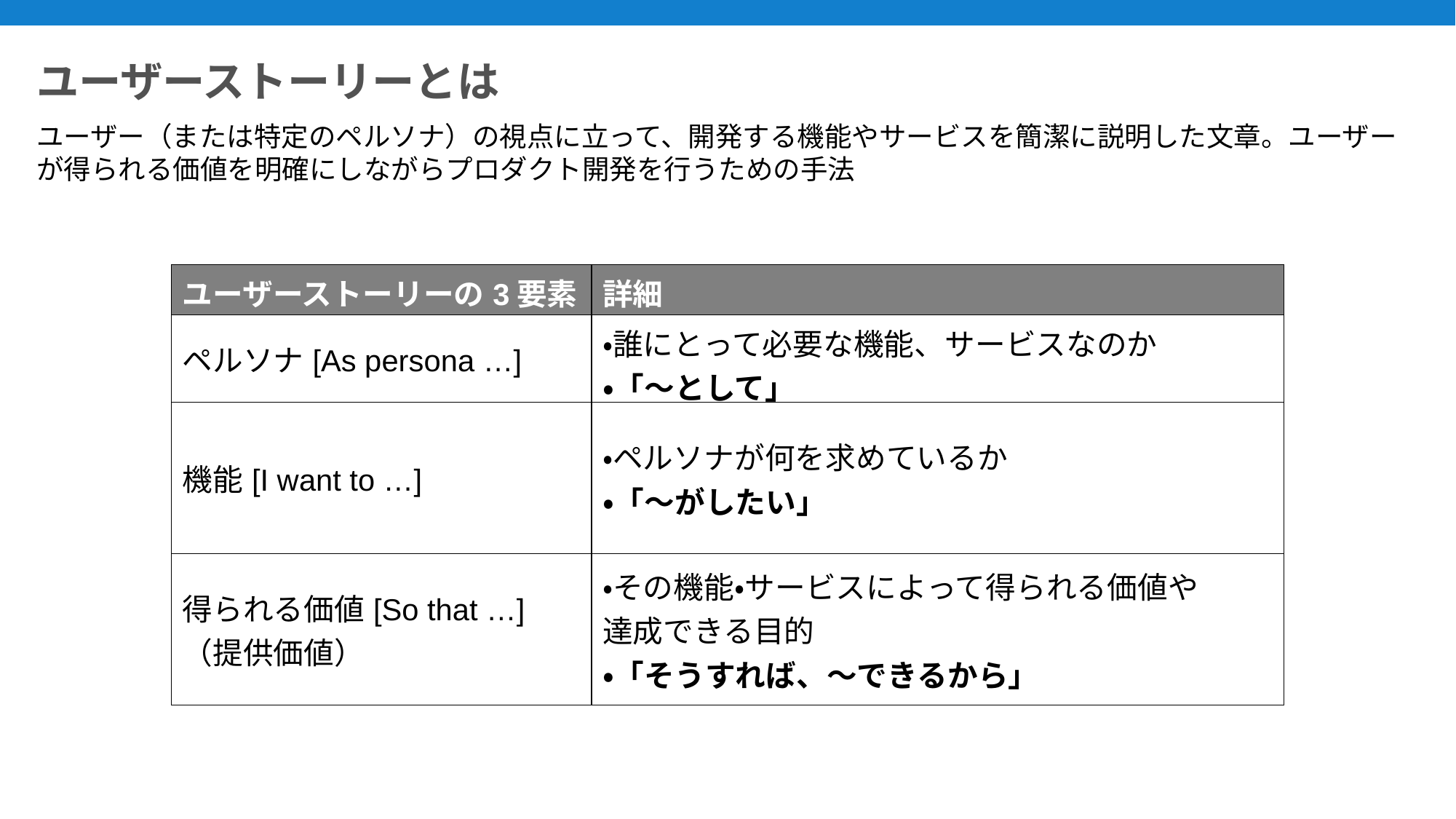

ユーザーストーリーとは
ユーザー（または特定のペルソナ）の視点に立って、開発する機能やサービスを簡潔に説明した文章。ユーザーが得られる価値を明確にしながらプロダクト開発を行うための手法
| ユーザーストーリーの3要素 | 詳細 |
| --- | --- |
| ペルソナ[As persona …] | ・誰にとって必要な機能、サービスなのか ・「～として」 |
| 機能[I want to …] | ・ペルソナが何を求めているか ・「～がしたい」 |
| 得られる価値[So that …] （提供価値） | ・その機能・サービスによって得られる価値や 達成できる目的 ・「そうすれば、～できるから」 |